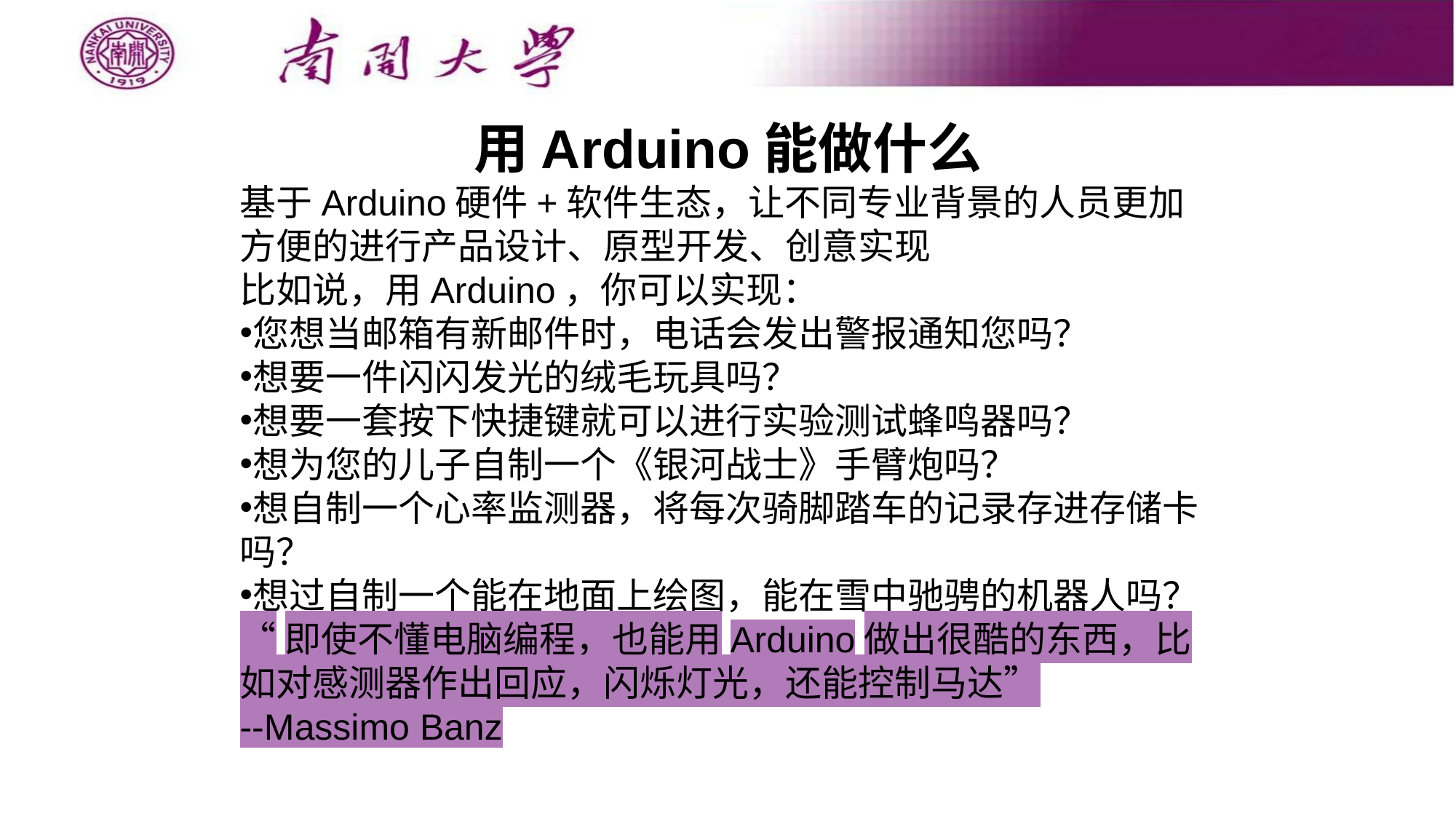

用Arduino能做什么
基于Arduino硬件+软件生态，让不同专业背景的人员更加方便的进行产品设计、原型开发、创意实现
比如说，用Arduino，你可以实现：
您想当邮箱有新邮件时，电话会发出警报通知您吗？
想要一件闪闪发光的绒毛玩具吗？
想要一套按下快捷键就可以进行实验测试蜂鸣器吗？
想为您的儿子自制一个《银河战士》手臂炮吗？
想自制一个心率监测器，将每次骑脚踏车的记录存进存储卡吗？
想过自制一个能在地面上绘图，能在雪中驰骋的机器人吗？
“即使不懂电脑编程，也能用Arduino做出很酷的东西，比如对感测器作出回应，闪烁灯光，还能控制马达”
--Massimo Banz